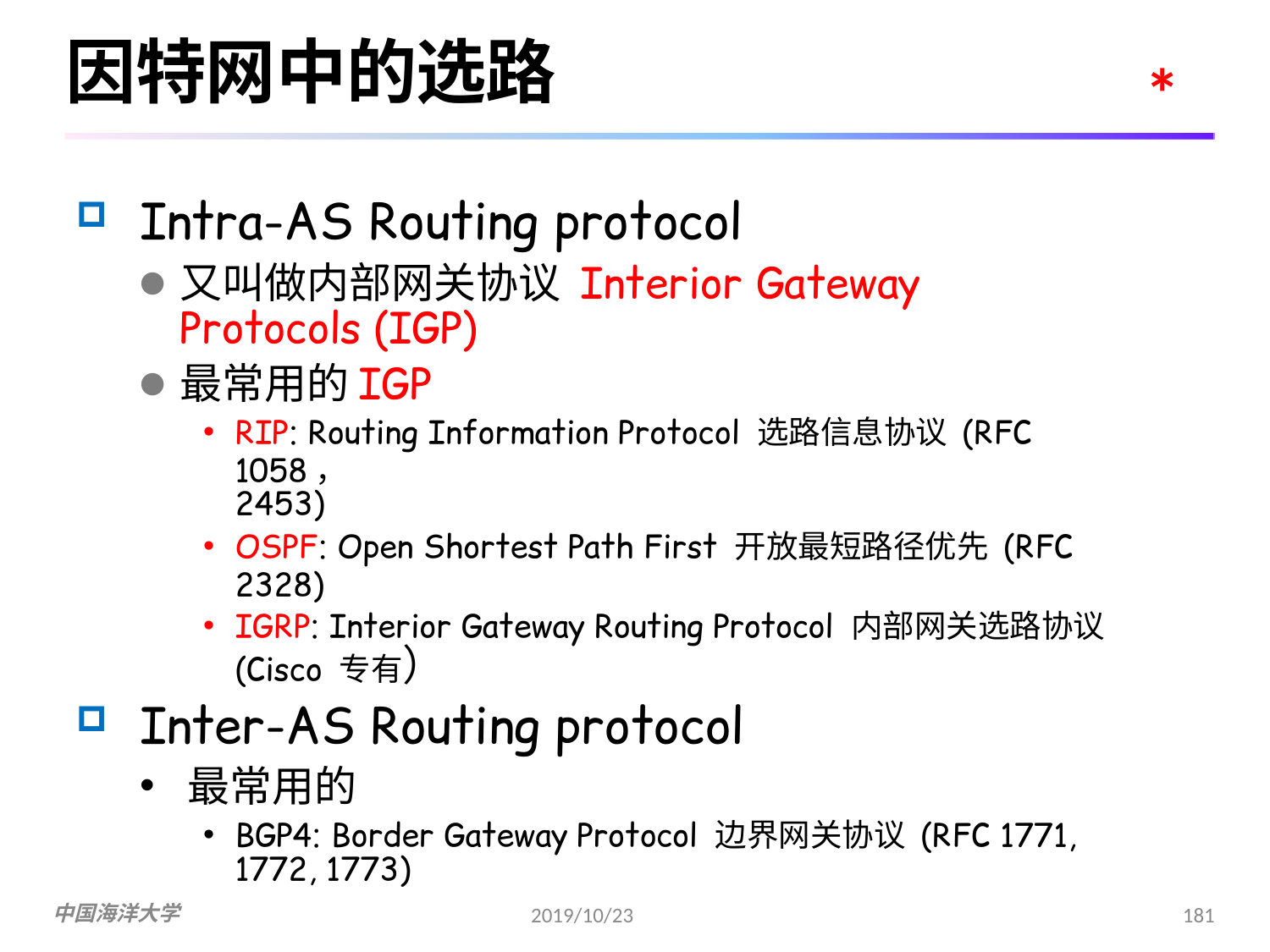

# 因特网中的选路
*
Intra-AS Routing protocol

又叫做内部网关协议 Interior Gateway Protocols (IGP)
最常用的IGP
RIP: Routing Information Protocol 选路信息协议 (RFC 1058，
2453)
OSPF: Open Shortest Path First 开放最短路径优先 (RFC 2328)
IGRP: Interior Gateway Routing Protocol 内部网关选路协议
(Cisco 专有）
Inter-AS Routing protocol
最常用的

BGP4: Border Gateway Protocol 边界网关协议 (RFC 1771, 1772, 1773)